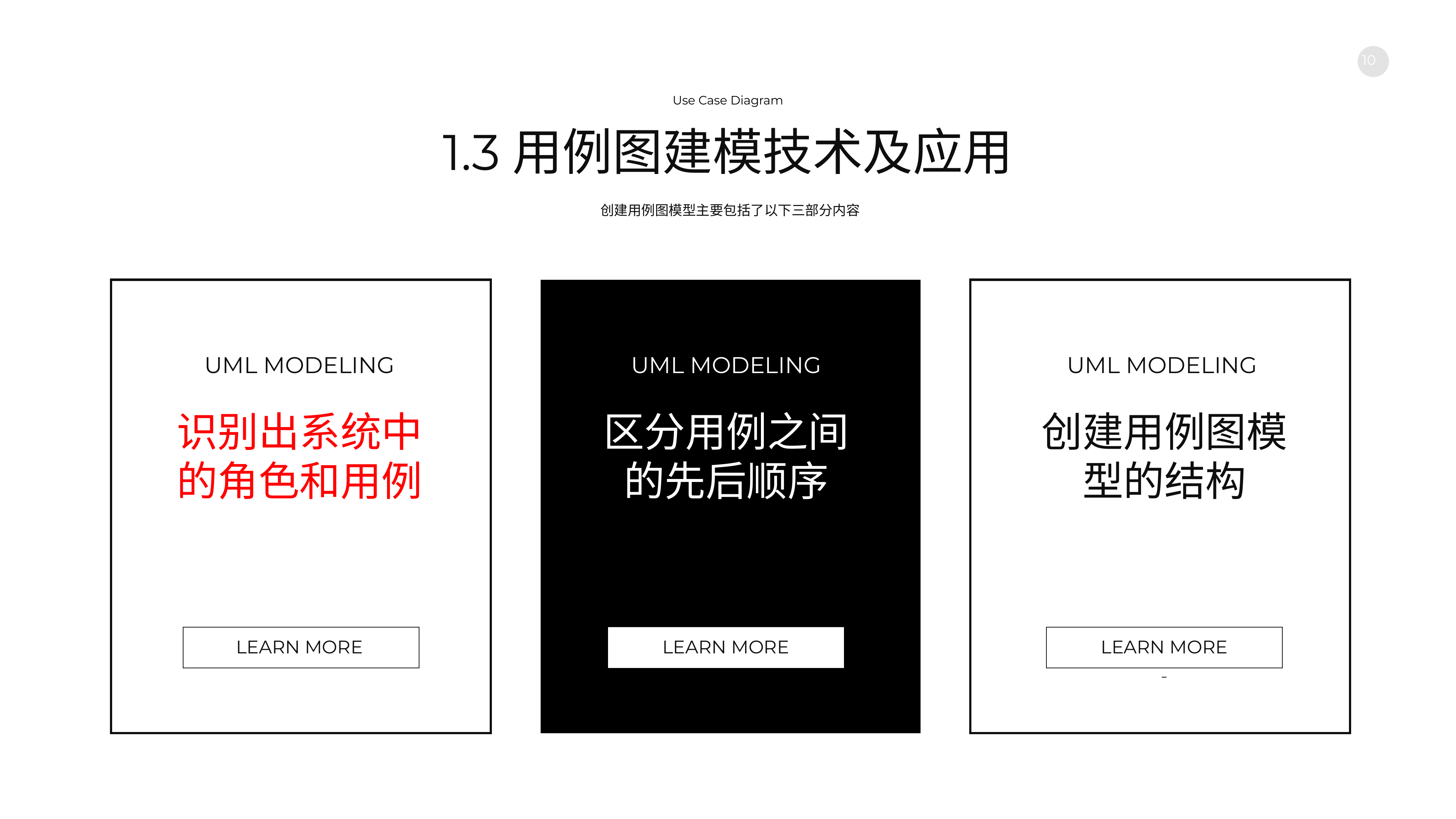

Use Case Diagram
1.3用例图建模技术及应用
创建用例图模型主要包括了以下三部分内容

UML MODELING
UML MODELING
UML MODELING
识别出系统中的角色和用例
创建用例图模型的结构
区分用例之间的先后顺序

LEARN MORE
LEARN MORE

LEARN MORE